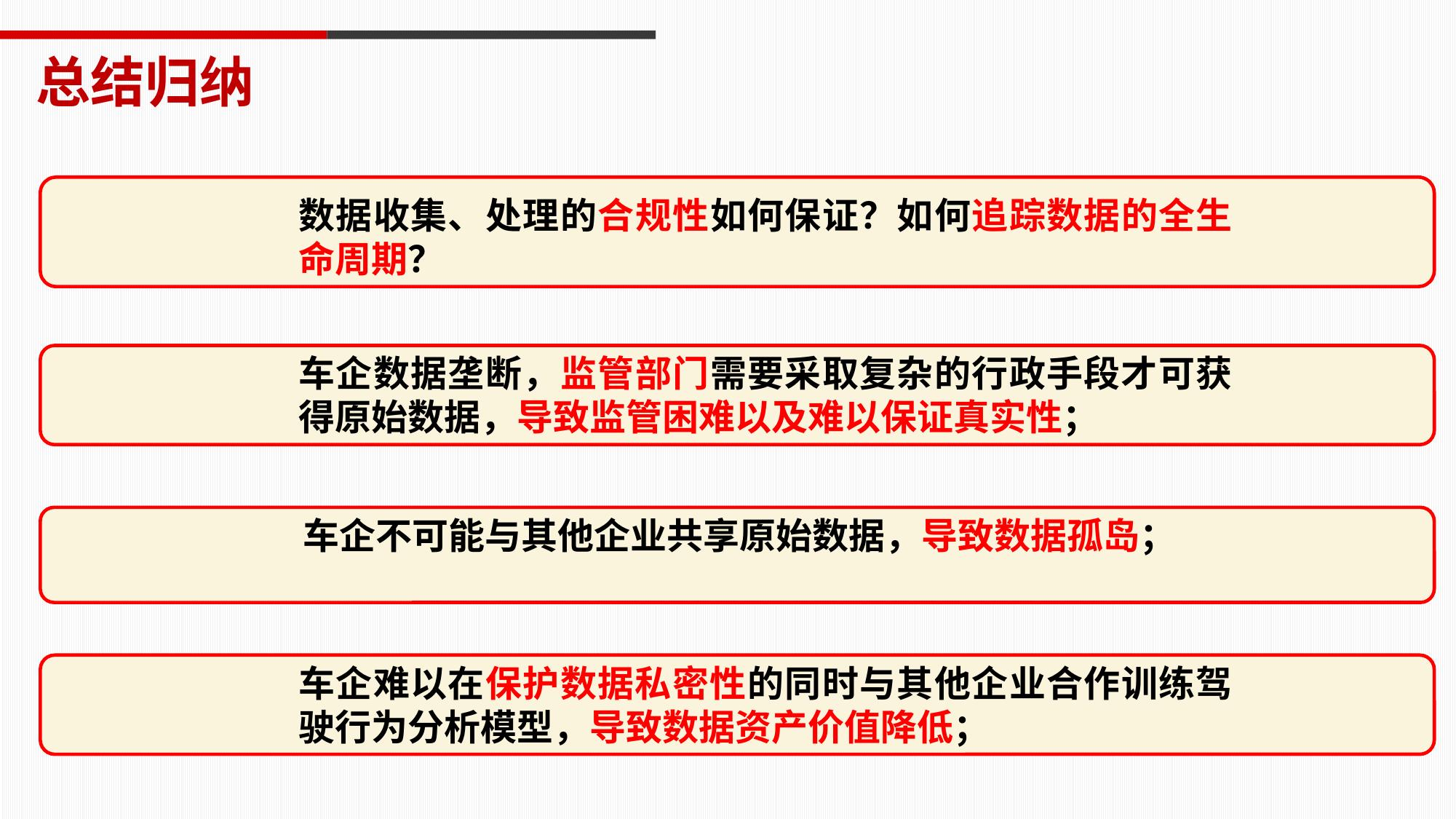

总结归纳

数据收集、处理的合规性如何保证？如何追踪数据的全生命周期？

车企数据垄断，监管部门需要采取复杂的行政手段才可获得原始数据，导致监管困难以及难以保证真实性；

车企不可能与其他企业共享原始数据，导致数据孤岛；

车企难以在保护数据私密性的同时与其他企业合作训练驾驶行为分析模型，导致数据资产价值降低；